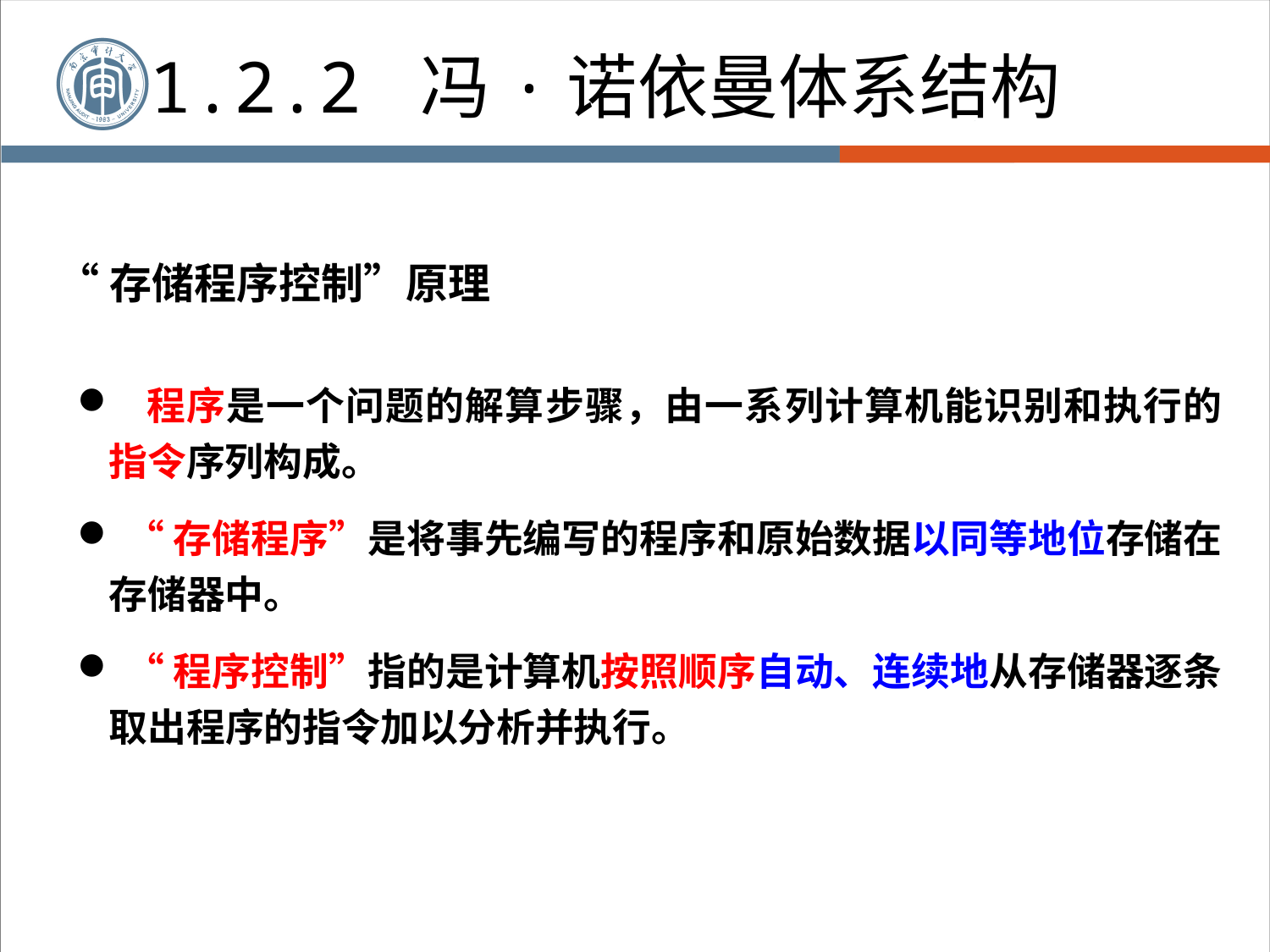

1.2.2 冯·诺依曼体系结构
“存储程序控制”原理
  程序是一个问题的解算步骤，由一系列计算机能识别和执行的指令序列构成。
 “存储程序”是将事先编写的程序和原始数据以同等地位存储在存储器中。
 “程序控制”指的是计算机按照顺序自动、连续地从存储器逐条取出程序的指令加以分析并执行。